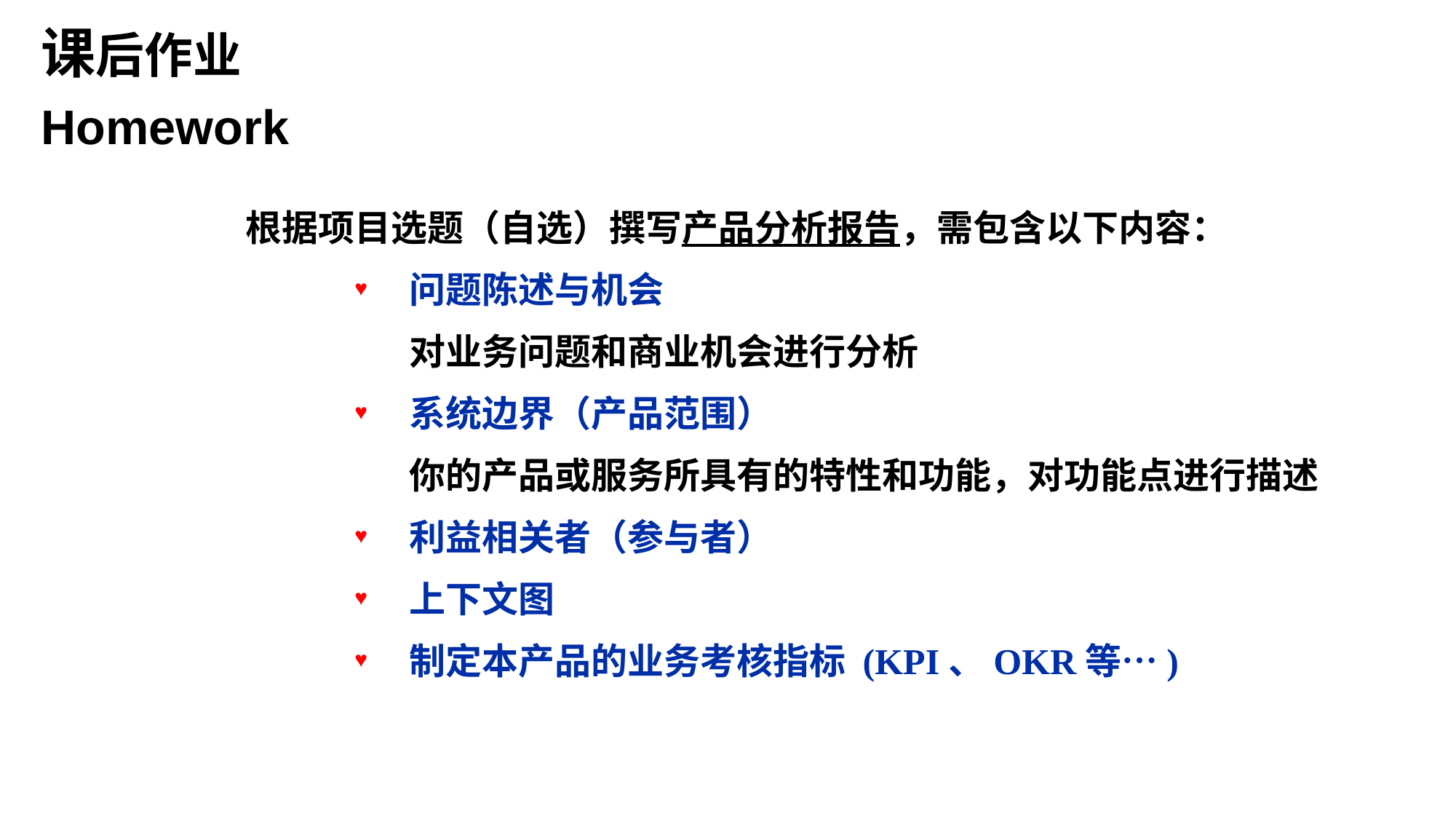

课后作业
Homework

根据项目选题（自选）撰写产品分析报告，需包含以下内容：
问题陈述与机会
对业务问题和商业机会进行分析
系统边界（产品范围）
你的产品或服务所具有的特性和功能，对功能点进行描述
利益相关者（参与者）
上下文图
制定本产品的业务考核指标 (KPI、OKR等…)